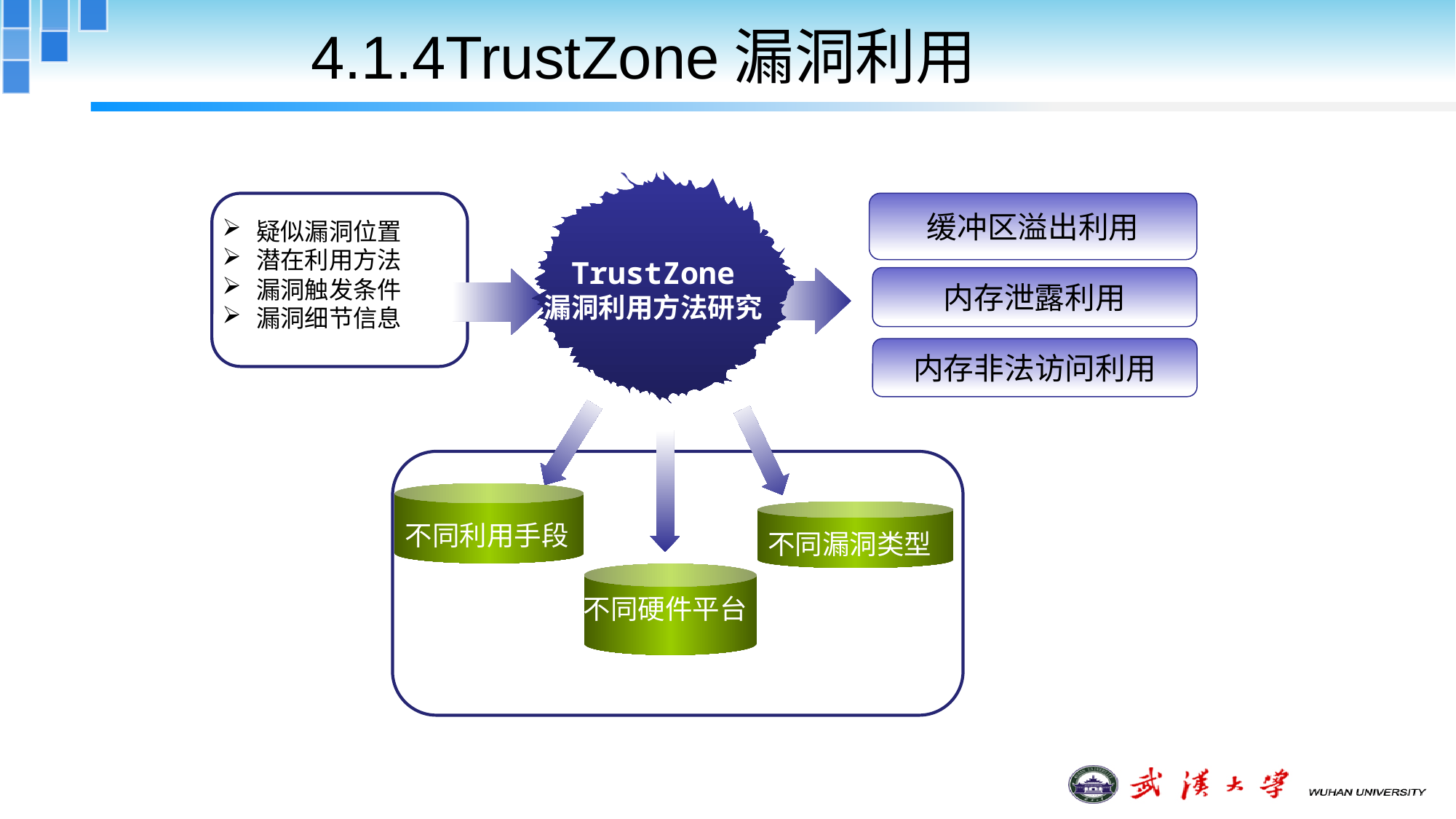

# 4.1.4TrustZone漏洞利用

缓冲区溢出利用

疑似漏洞位置
潜在利用方法
漏洞触发条件
漏洞细节信息

TrustZone
漏洞利用方法研究
内存泄露利用
内存非法访问利用

不同利用手段
不同漏洞类型

不同硬件平台